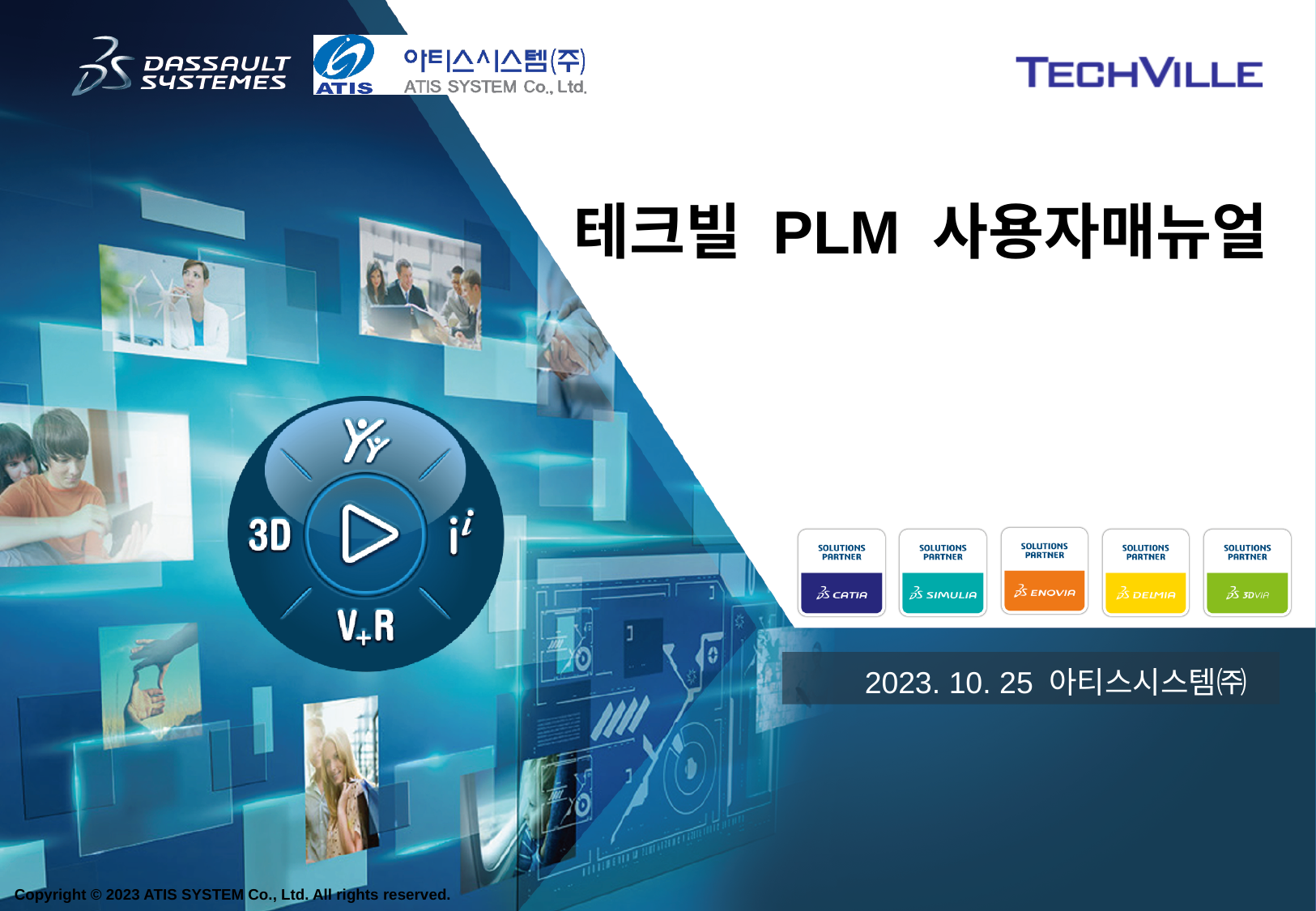

# 테크빌 PLM 사용자매뉴얼
2023. 10. 25 아티스시스템㈜